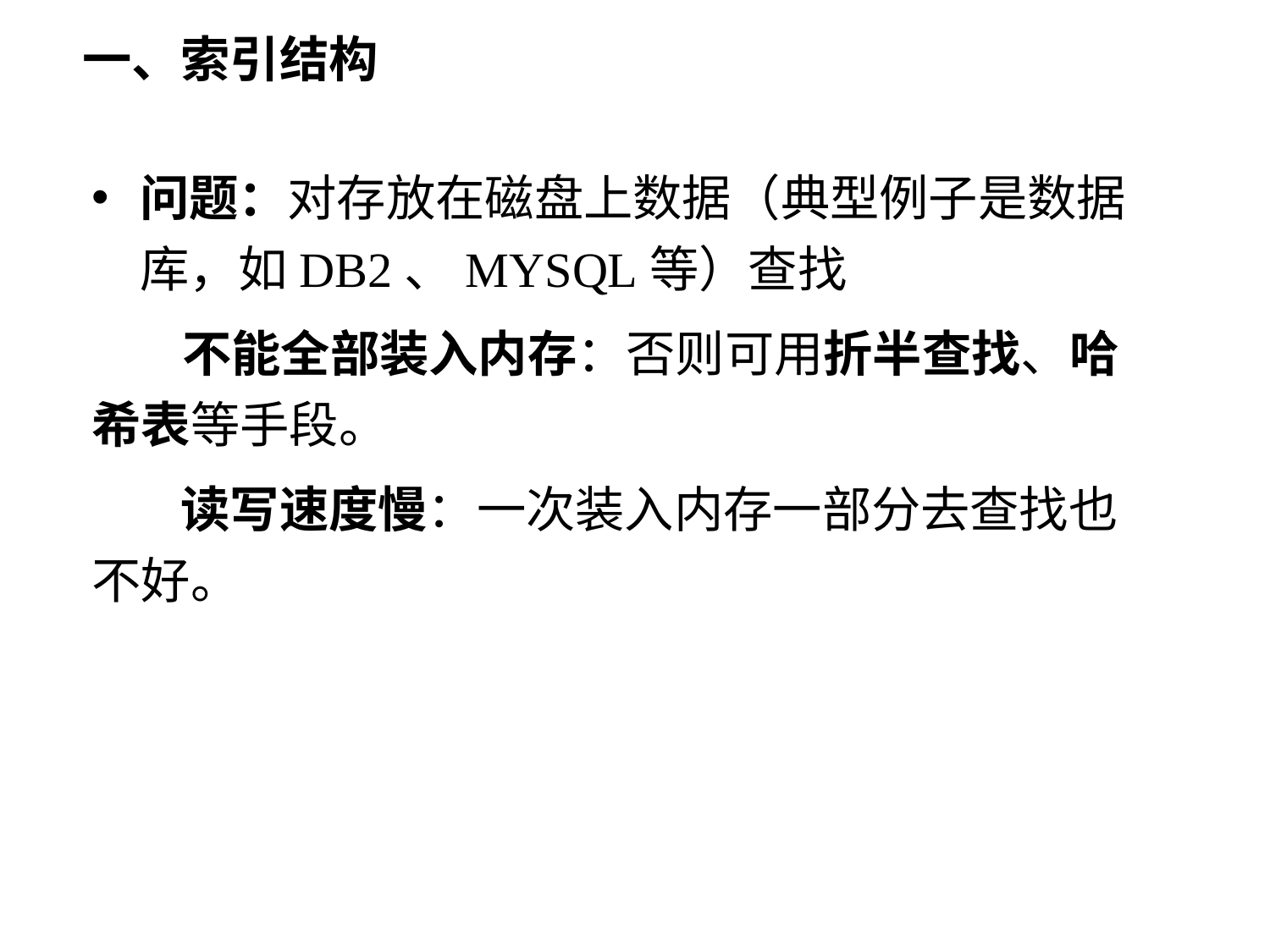

# 一、索引结构
问题：对存放在磁盘上数据（典型例子是数据库，如DB2、MYSQL等）查找
       不能全部装入内存：否则可用折半查找、哈希表等手段。
       读写速度慢：一次装入内存一部分去查找也不好。